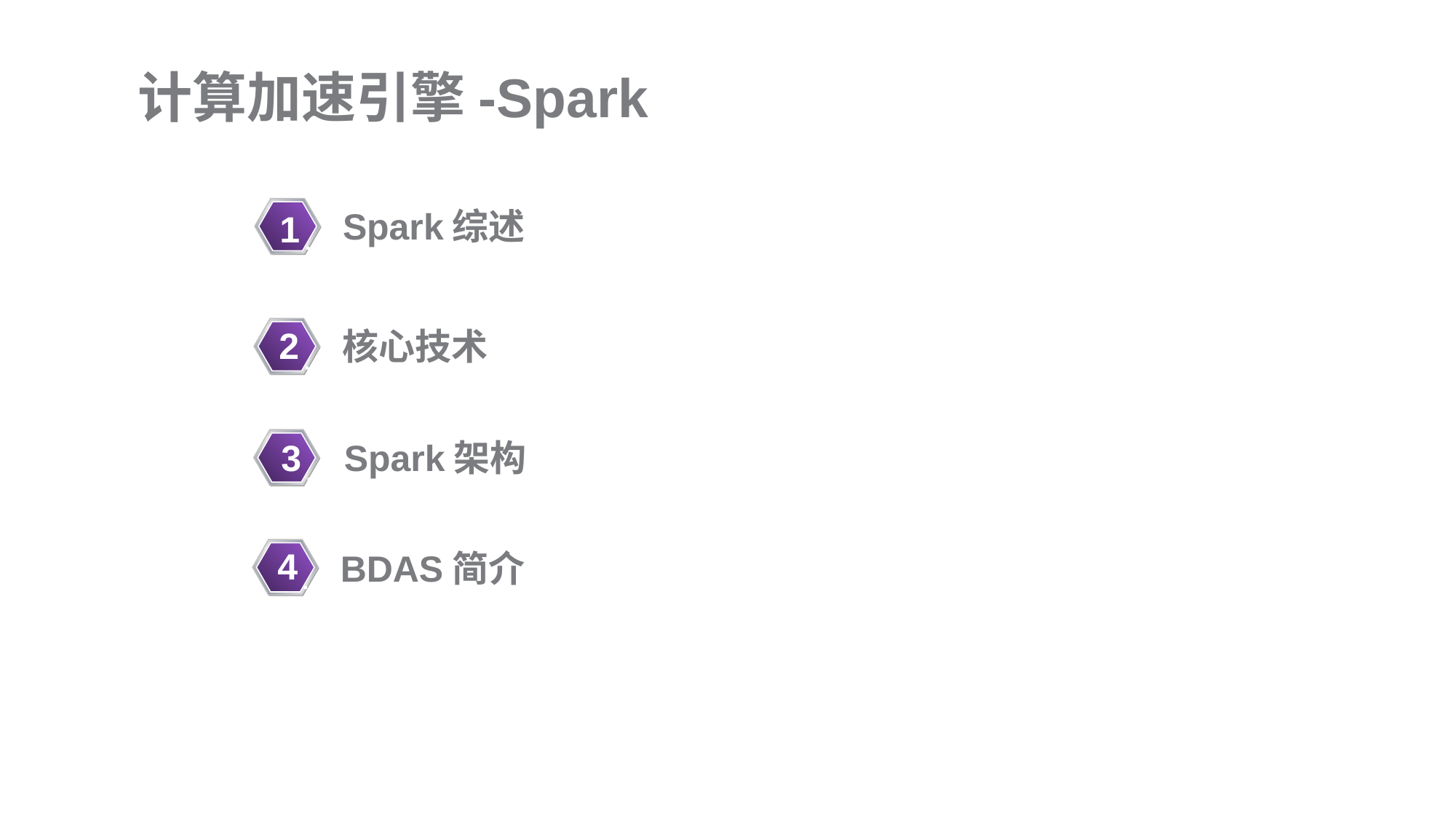

纲计算加速引擎-Spark

Spark综述
1

核心技术
2

3

Spark架构

4

BDAS简介